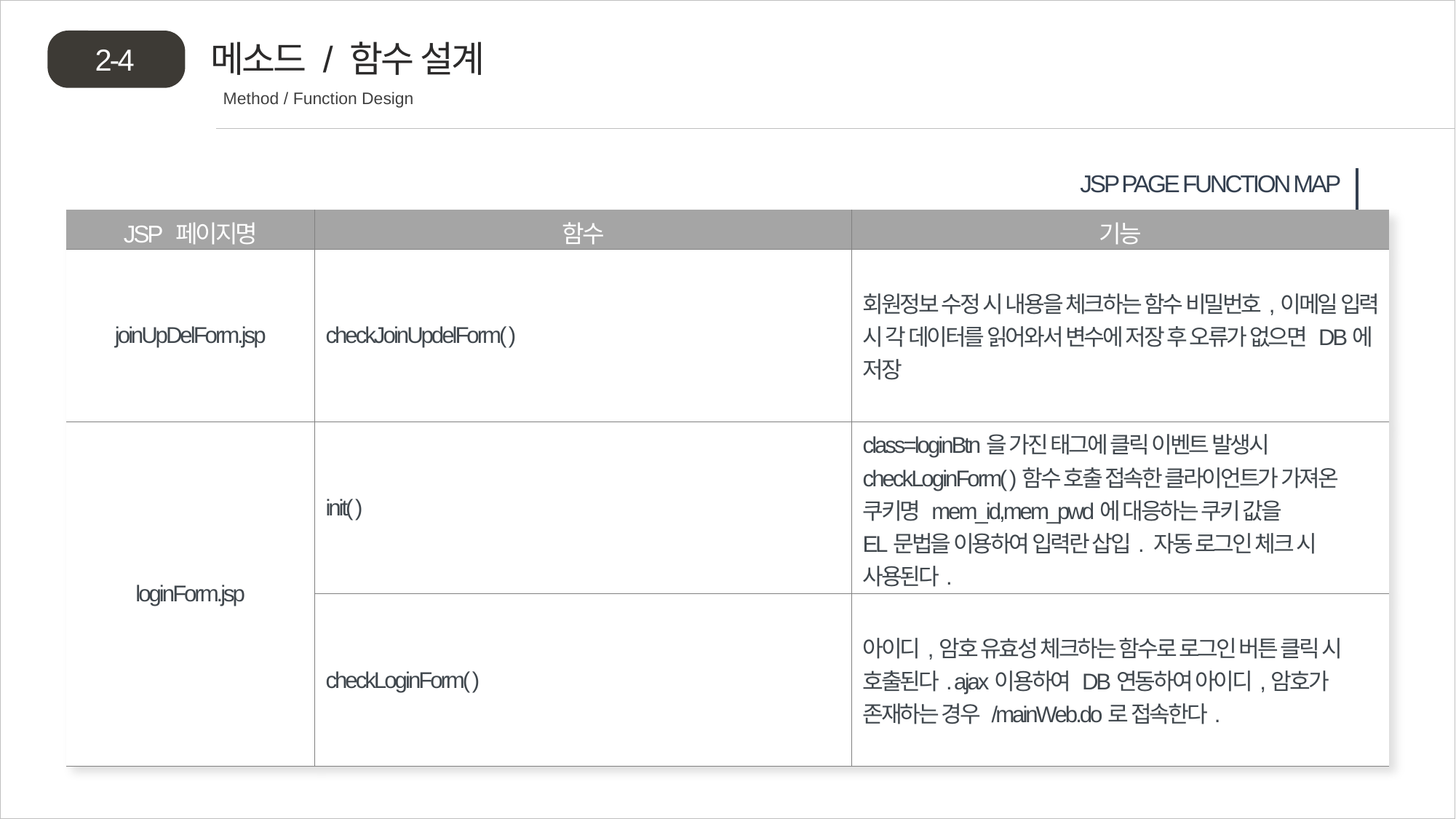

메소드 / 함수 설계
2-4
Method / Function Design
 JSP PAGE FUNCTION MAP
| JSP 페이지명 | 함수 | 기능 |
| --- | --- | --- |
| joinUpDelForm.jsp | checkJoinUpdelForm( ) | 회원정보 수정 시 내용을 체크하는 함수 비밀번호,이메일 입력 시 각 데이터를 읽어와서 변수에 저장 후 오류가 없으면 DB에 저장 |
| loginForm.jsp | init( ) | class=loginBtn을 가진 태그에 클릭 이벤트 발생시 checkLoginForm( )함수 호출 접속한 클라이언트가 가져온 쿠키명 mem\_id,mem\_pwd에 대응하는 쿠키 값을 EL문법을 이용하여 입력란 삽입. 자동 로그인 체크 시 사용된다. |
|  | checkLoginForm( ) | 아이디,암호 유효성 체크하는 함수로 로그인 버튼 클릭 시 호출된다. ajax이용하여 DB연동하여 아이디,암호가 존재하는 경우 /mainWeb.do로 접속한다. |